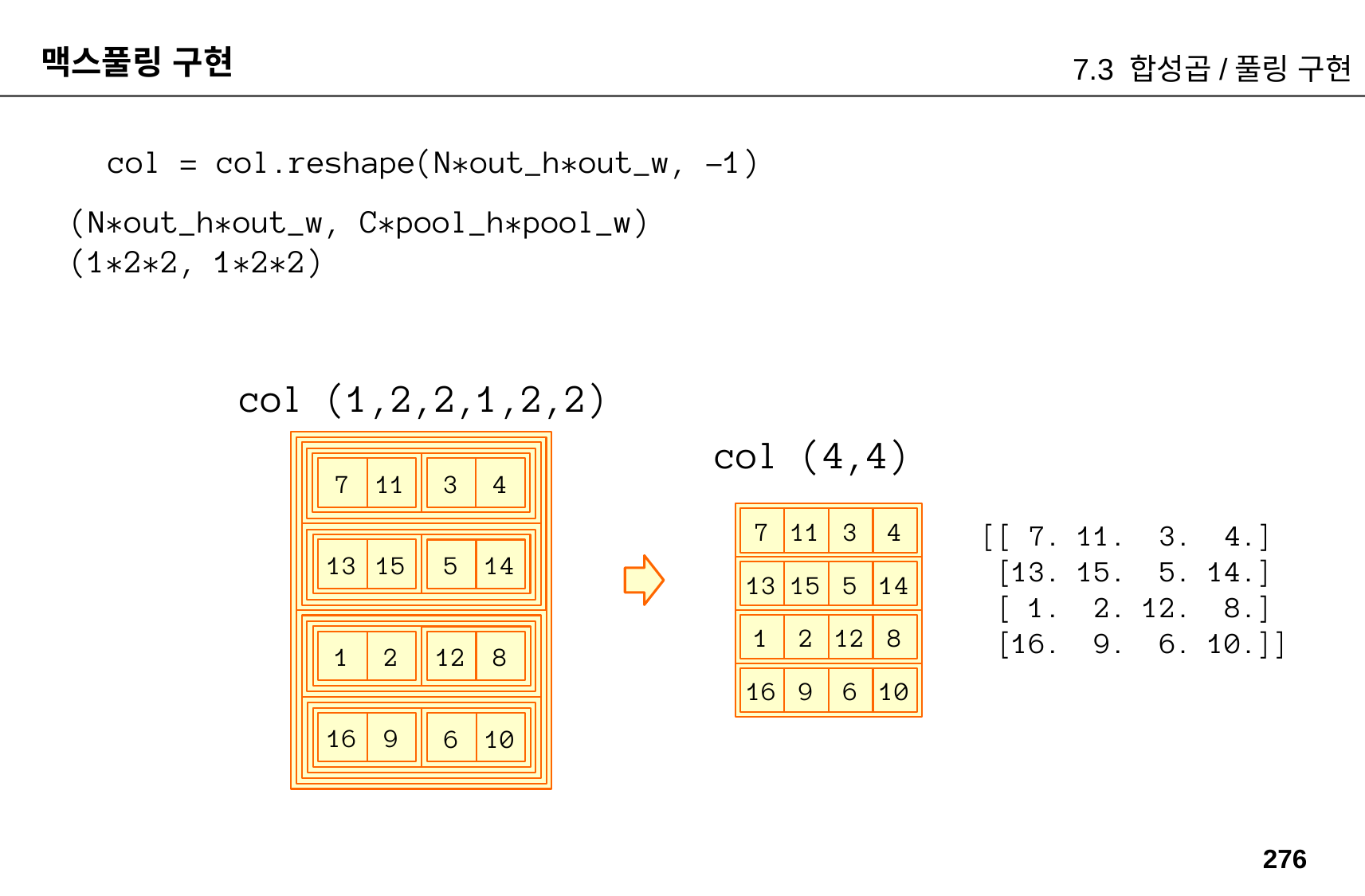

맥스풀링 구현
7.3 합성곱/풀링 구현
col = col.reshape(N*out_h*out_w, -1)
(N*out_h*out_w, C*pool_h*pool_w)
(1*2*2, 1*2*2)
col (1,2,2,1,2,2)
col (4,4)

11
7
4
3

7
11
3
4
[[ 7. 11.  3.  4.]
 [13. 15.  5. 14.]
 [ 1.  2. 12.  8.]
 [16.  9.  6. 10.]]

15
13
14
5

13
15
5
14

1
2
12
8

2
1
8
12

16
9
6
10

9
16
10
6